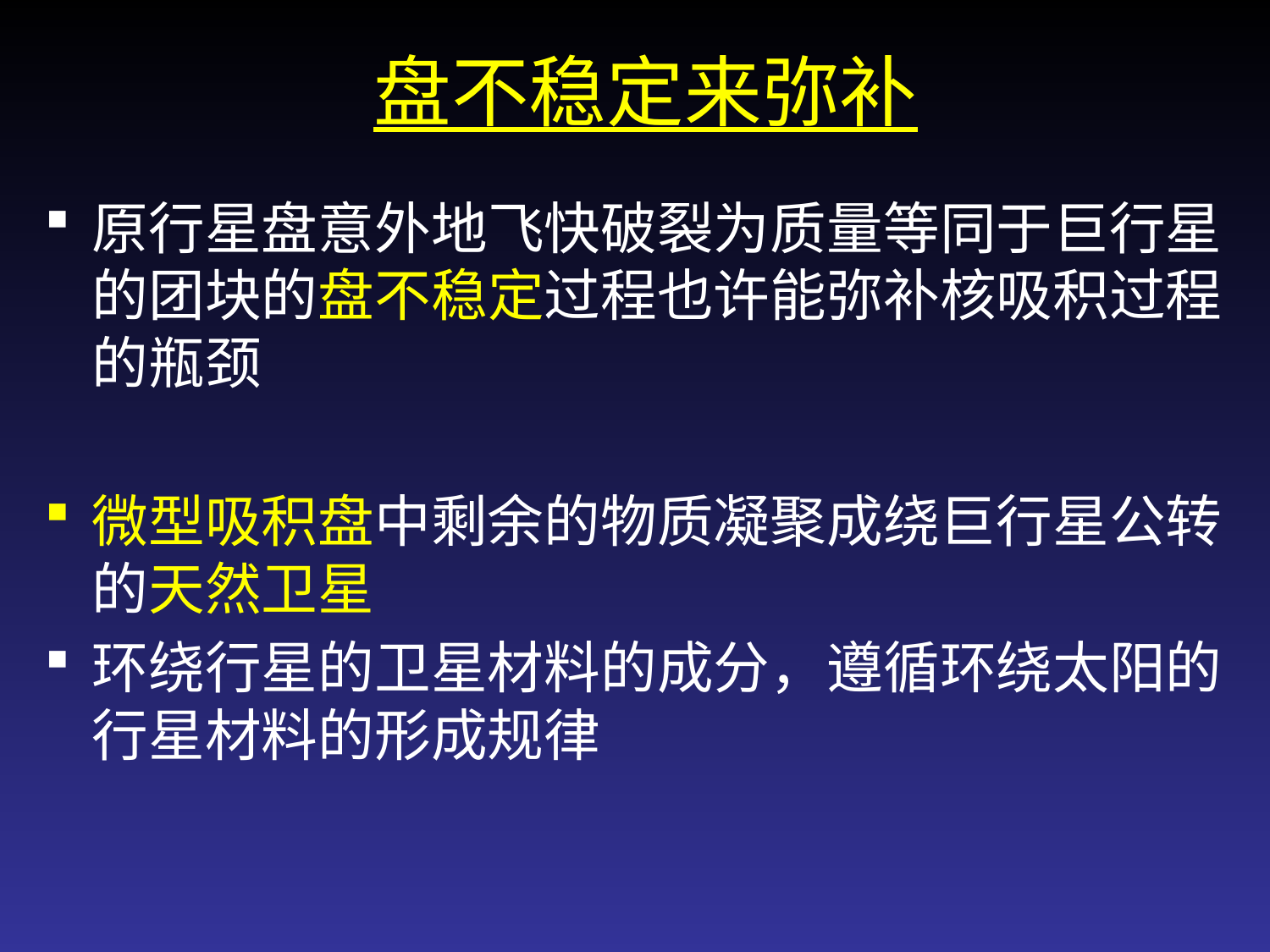

盘不稳定来弥补
原行星盘意外地飞快破裂为质量等同于巨行星的团块的盘不稳定过程也许能弥补核吸积过程的瓶颈

微型吸积盘中剩余的物质凝聚成绕巨行星公转的天然卫星
环绕行星的卫星材料的成分，遵循环绕太阳的行星材料的形成规律